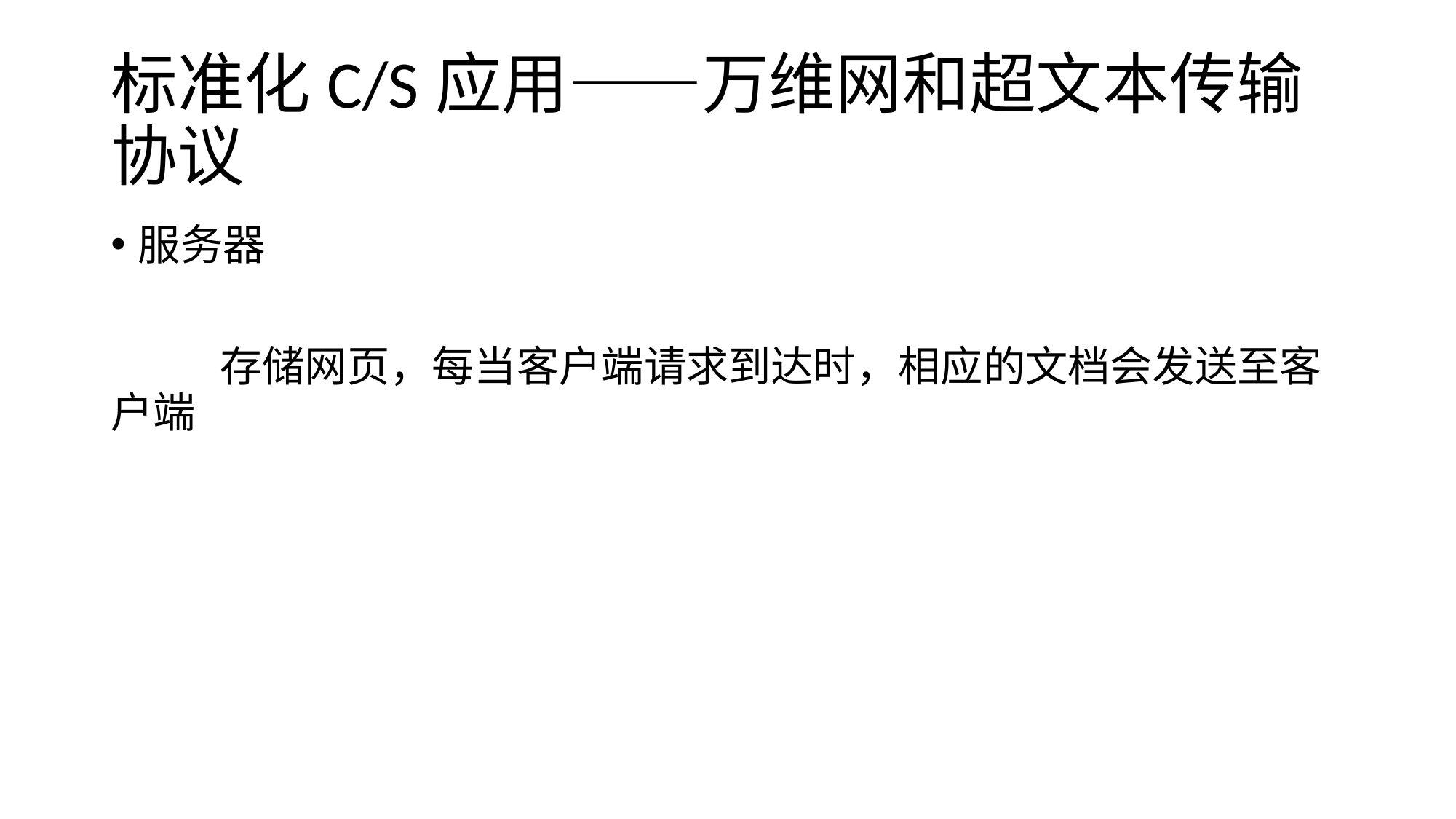

# 标准化C/S应用——万维网和超文本传输协议
服务器

	存储网页，每当客户端请求到达时，相应的文档会发送至客户端